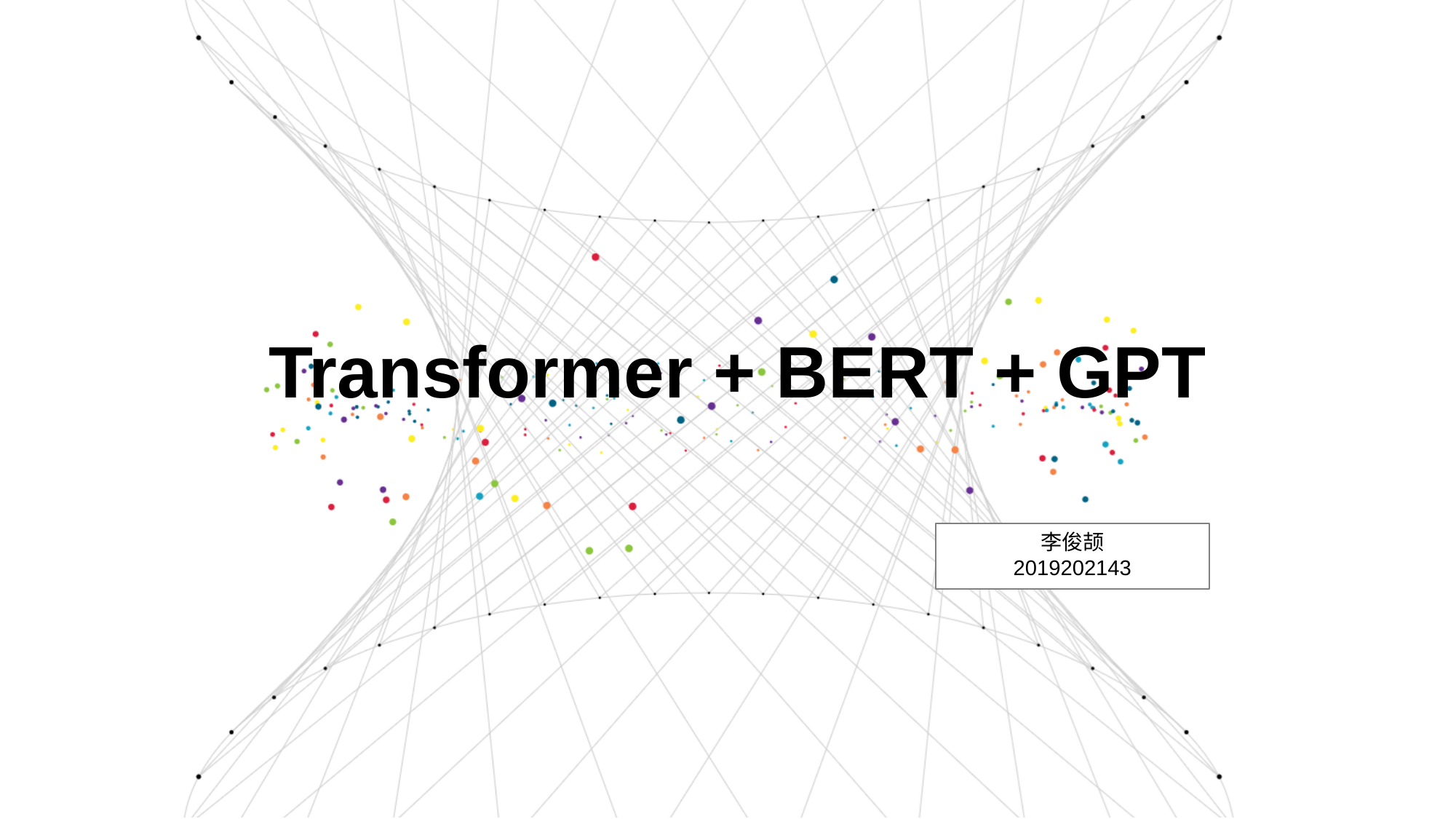

Transformer + BERT + GPT
李俊颉
2019202143